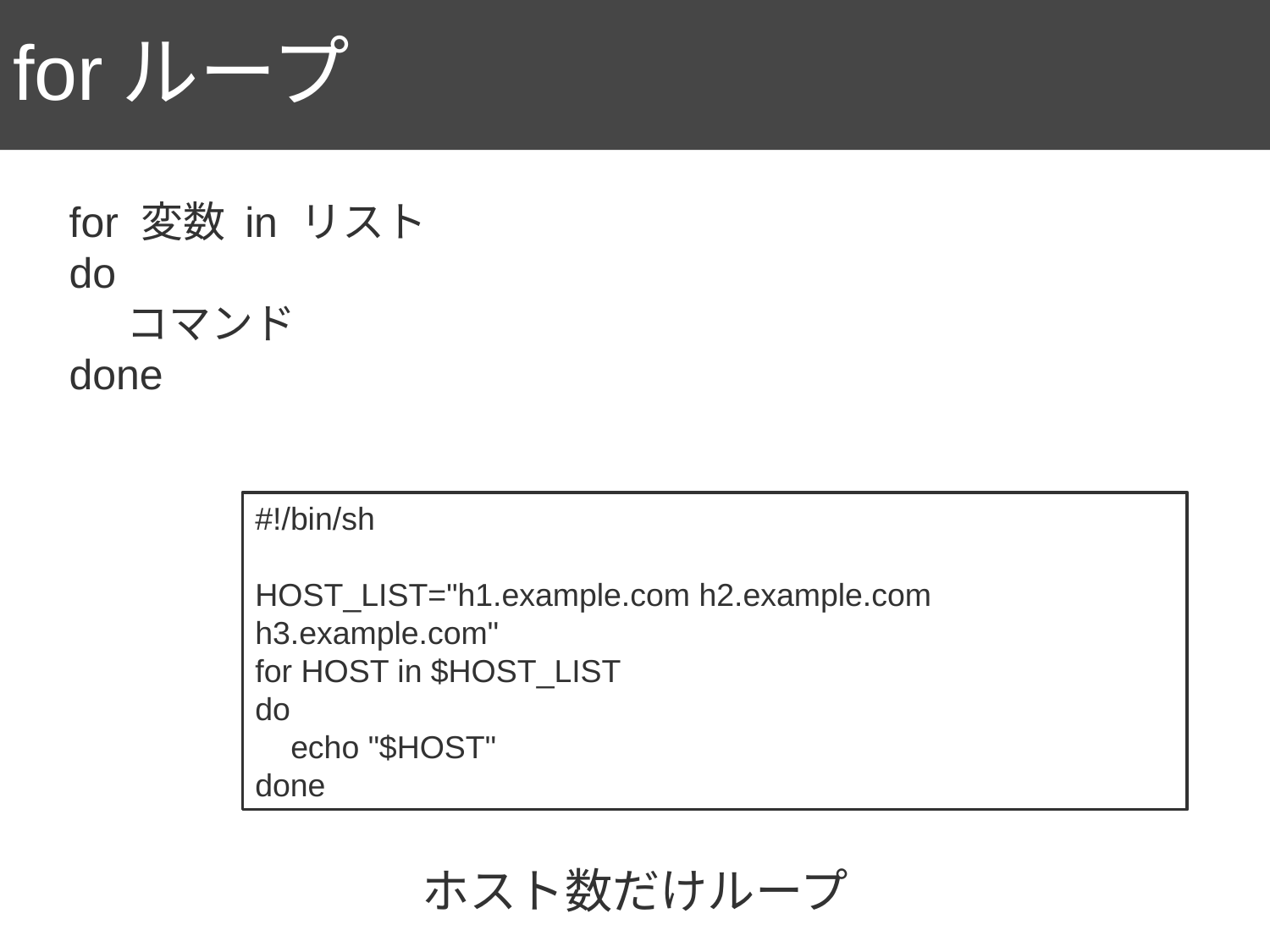

# forループ
69
for 変数 in リスト
do
     コマンド
done
#!/bin/sh

HOST_LIST="h1.example.com h2.example.com h3.example.com"
for HOST in $HOST_LIST
do
    echo "$HOST"
done
ホスト数だけループ